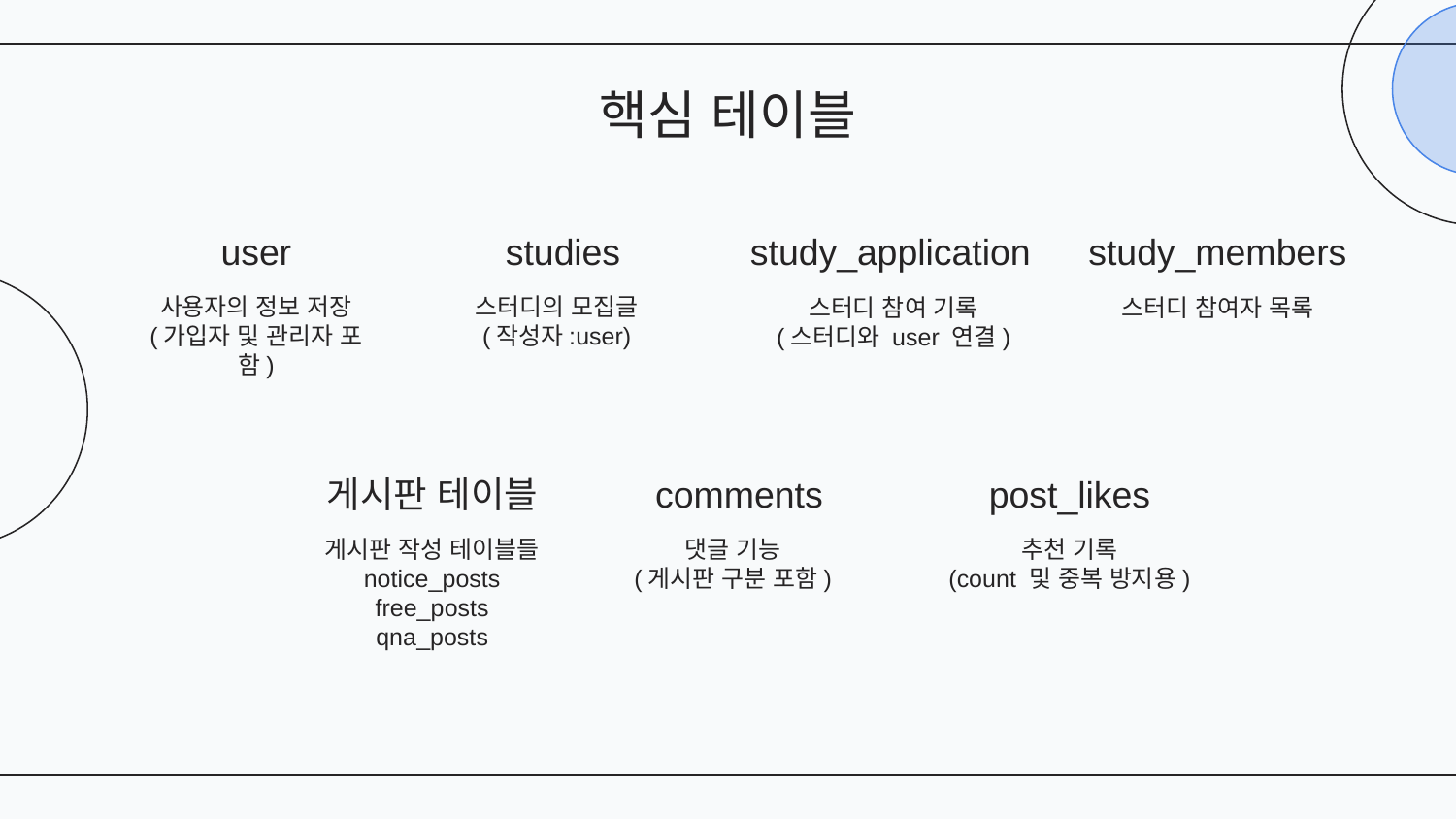

# 핵심 테이블
user
studies
study_application
study_members
사용자의 정보 저장
(가입자 및 관리자 포함)
스터디의 모집글
(작성자:user)
스터디 참여자 목록
스터디 참여 기록
(스터디와 user 연결)
게시판 테이블
comments
post_likes
게시판 작성 테이블들
notice_posts
free_posts
qna_posts
댓글 기능
(게시판 구분 포함)
추천 기록
(count 및 중복 방지용)